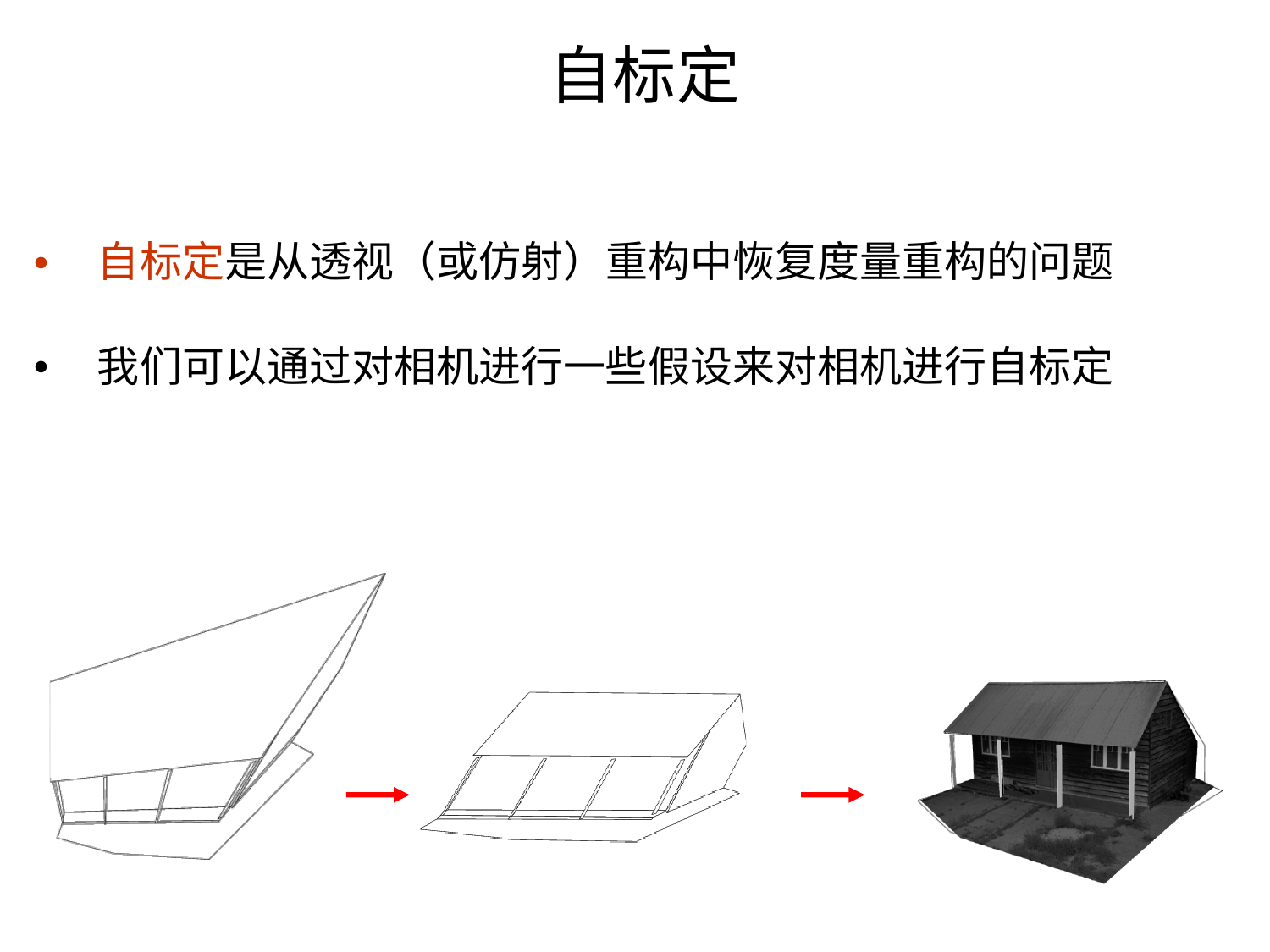

# 自标定

自标定是从透视（或仿射）重构中恢复度量重构的问题

我们可以通过对相机进行一些假设来对相机进行自标定